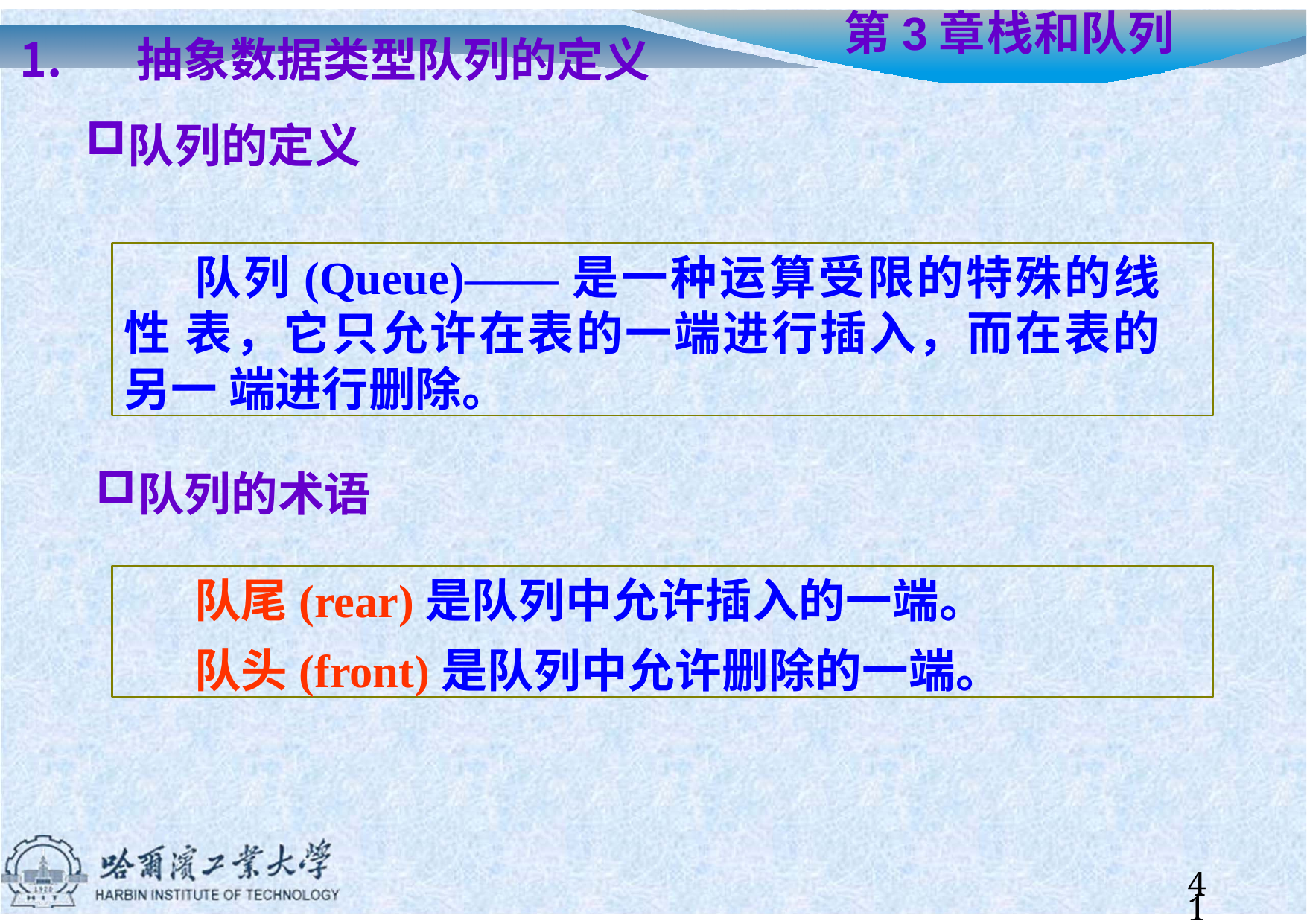

抽象数据类型队列的定义
队列的定义
# 第3章	栈和队列

队列(Queue)——是一种运算受限的特殊的线性 表，它只允许在表的一端进行插入，而在表的另一 端进行删除。
队列的术语
队尾(rear)是队列中允许插入的一端。
队头(front)是队列中允许删除的一端。

41